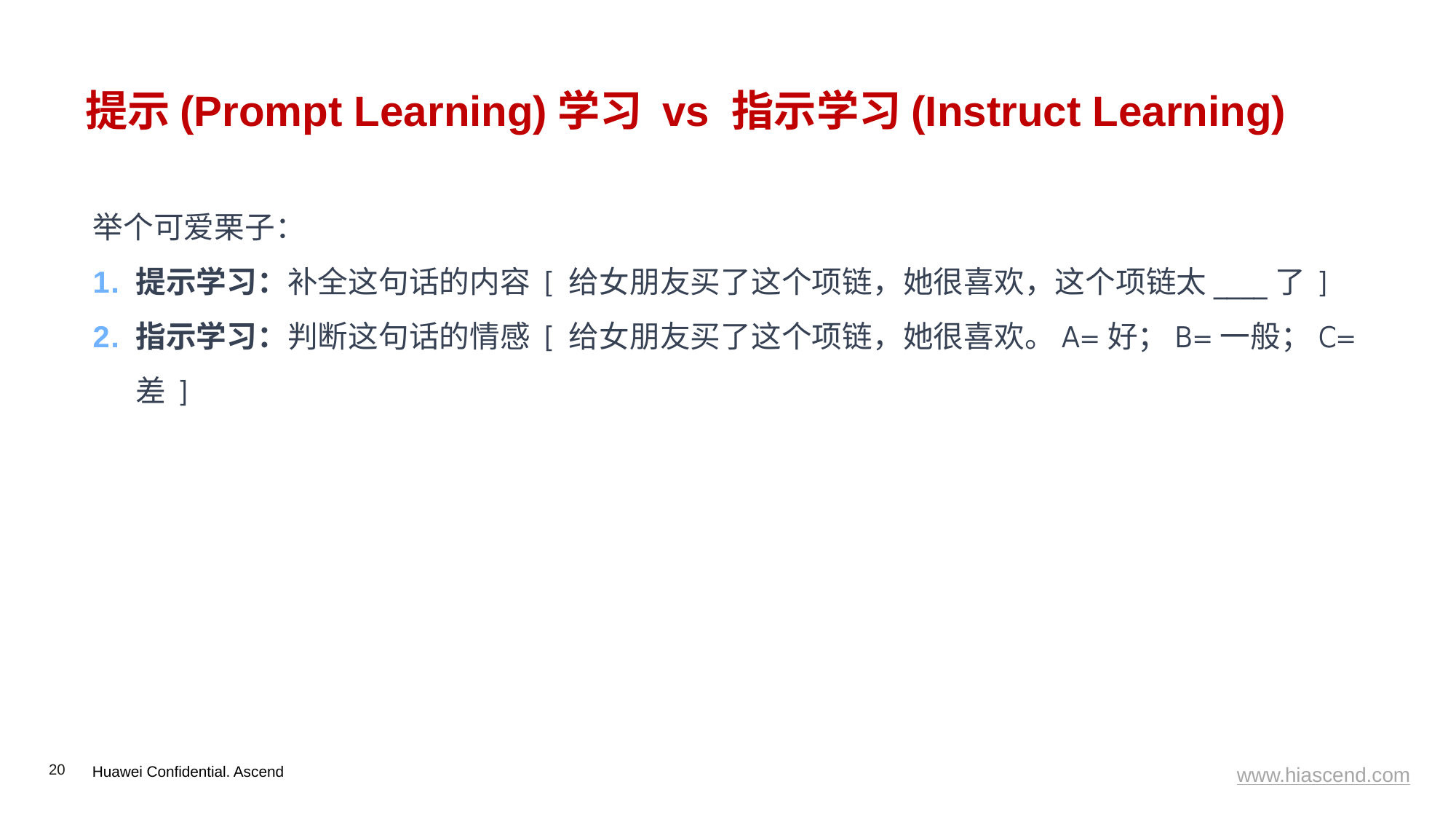

# 提示(Prompt Learning)学习 vs 指示学习(Instruct Learning)
举个可爱栗子：
提示学习：补全这句话的内容 [ 给女朋友买了这个项链，她很喜欢，这个项链太____了 ]
指示学习：判断这句话的情感 [ 给女朋友买了这个项链，她很喜欢。A=好；B=一般；C=差 ]